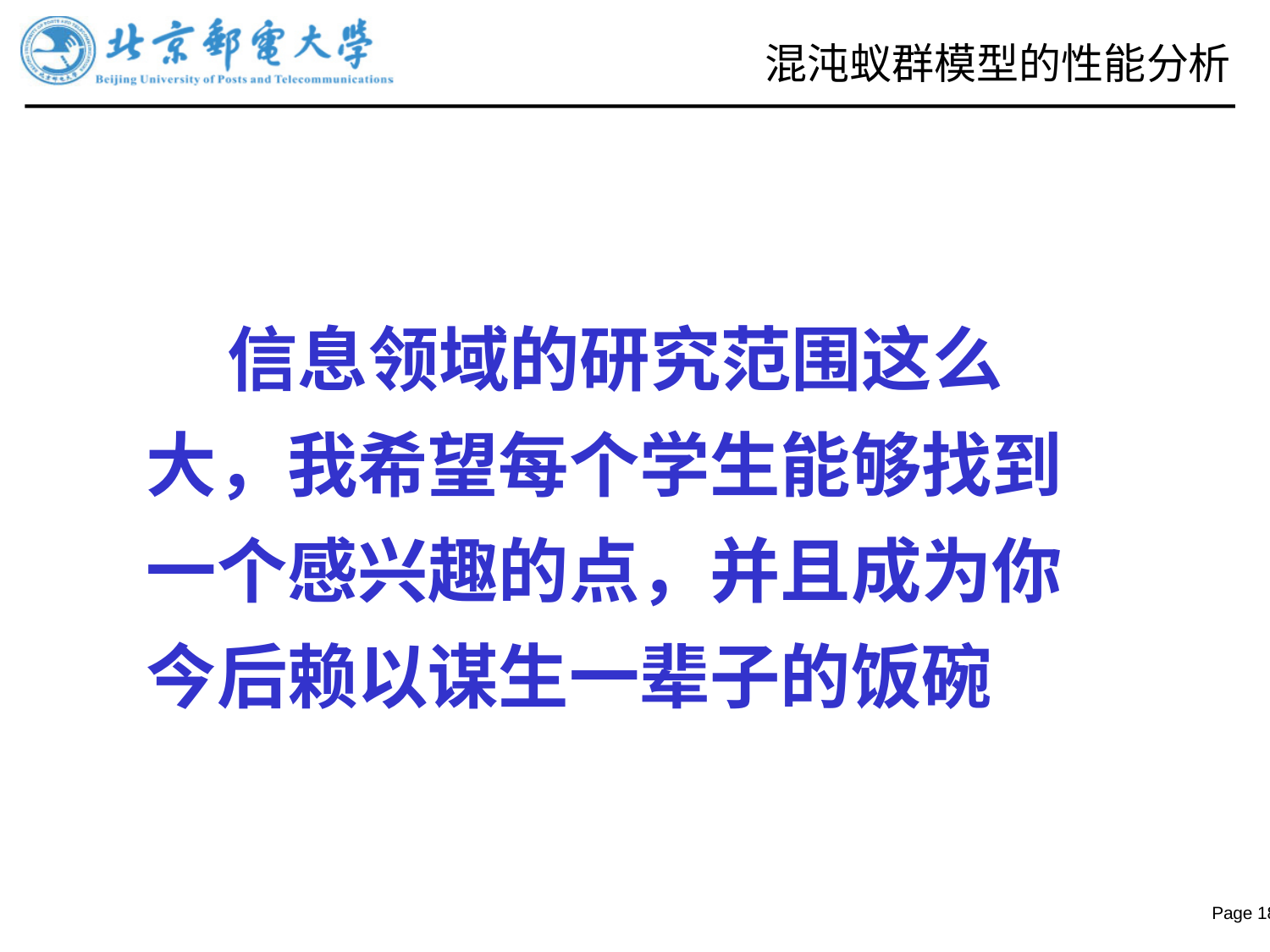

# 混沌蚁群模型的性能分析
    信息领域的研究范围这么大，我希望每个学生能够找到一个感兴趣的点，并且成为你今后赖以谋生一辈子的饭碗